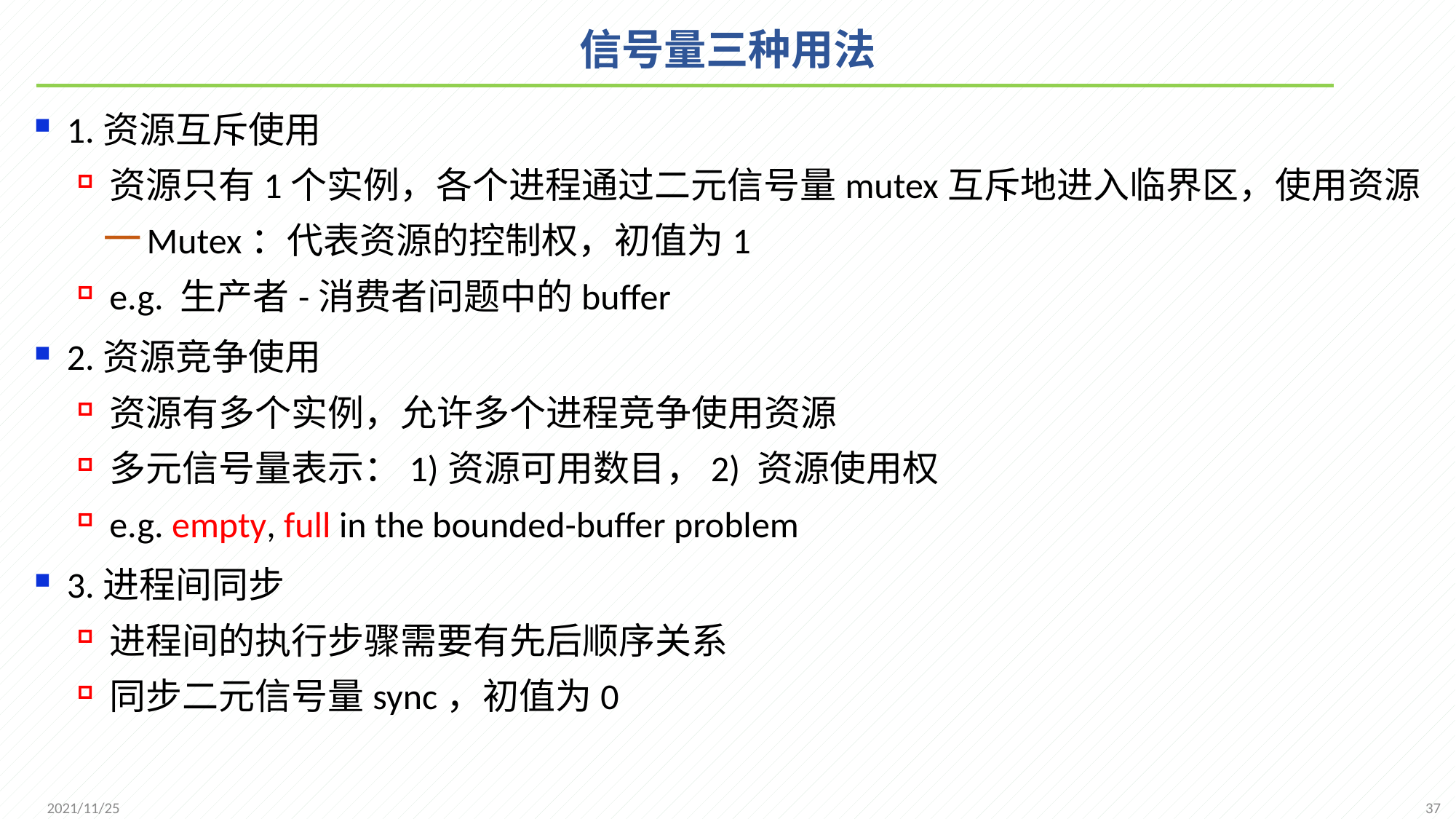

# 信号量三种用法
1.资源互斥使用
资源只有1个实例，各个进程通过二元信号量mutex互斥地进入临界区，使用资源
Mutex：代表资源的控制权，初值为1
e.g. 生产者-消费者问题中的buffer
2.资源竞争使用
资源有多个实例，允许多个进程竞争使用资源
多元信号量表示：1)资源可用数目，2) 资源使用权
e.g. empty, full in the bounded-buffer problem
3.进程间同步
进程间的执行步骤需要有先后顺序关系
同步二元信号量sync，初值为0

37
2021/11/25